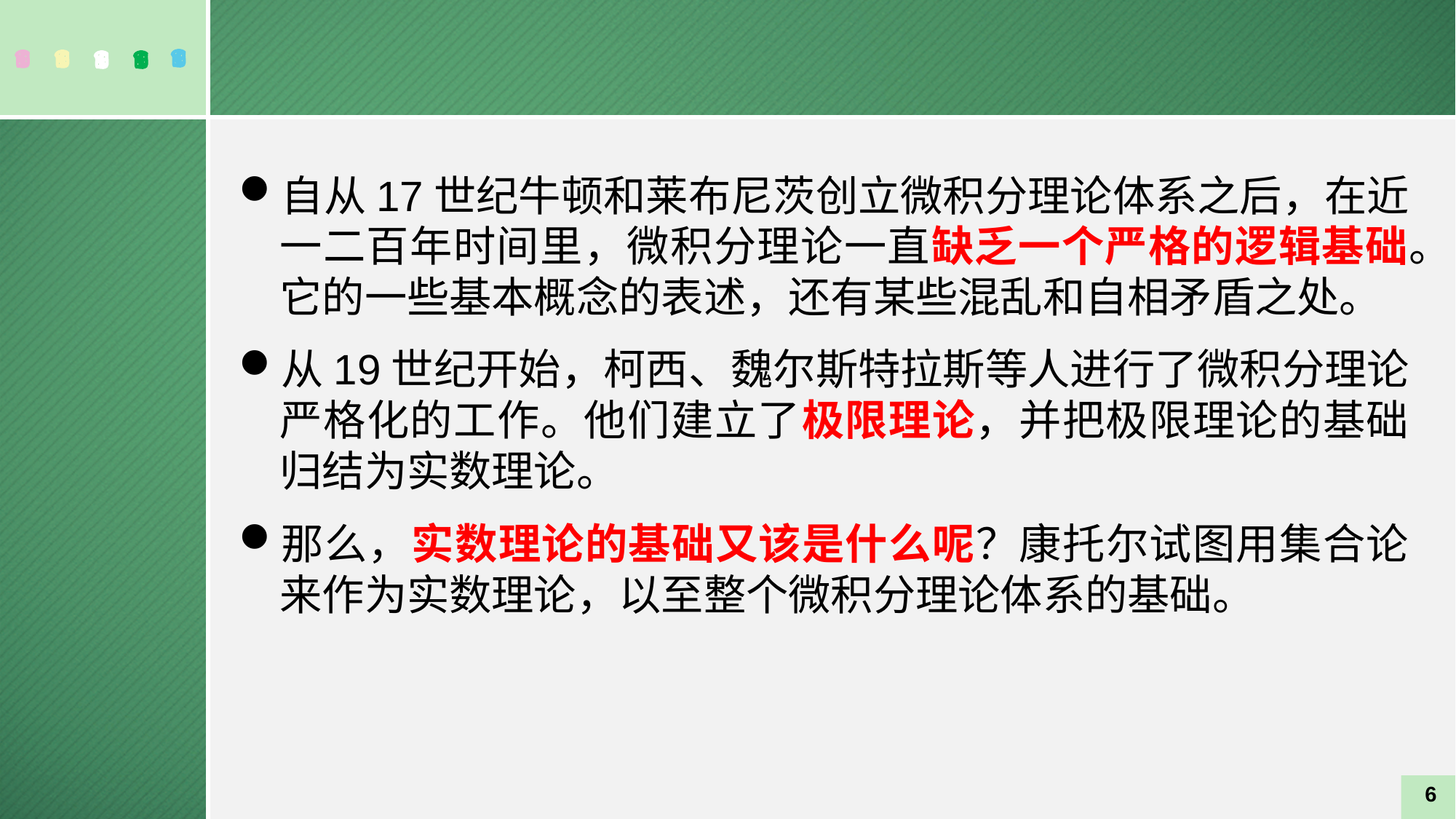

自从17世纪牛顿和莱布尼茨创立微积分理论体系之后，在近一二百年时间里，微积分理论一直缺乏一个严格的逻辑基础。它的一些基本概念的表述，还有某些混乱和自相矛盾之处。
从19世纪开始，柯西、魏尔斯特拉斯等人进行了微积分理论严格化的工作。他们建立了极限理论，并把极限理论的基础归结为实数理论。
那么，实数理论的基础又该是什么呢？康托尔试图用集合论来作为实数理论，以至整个微积分理论体系的基础。
6